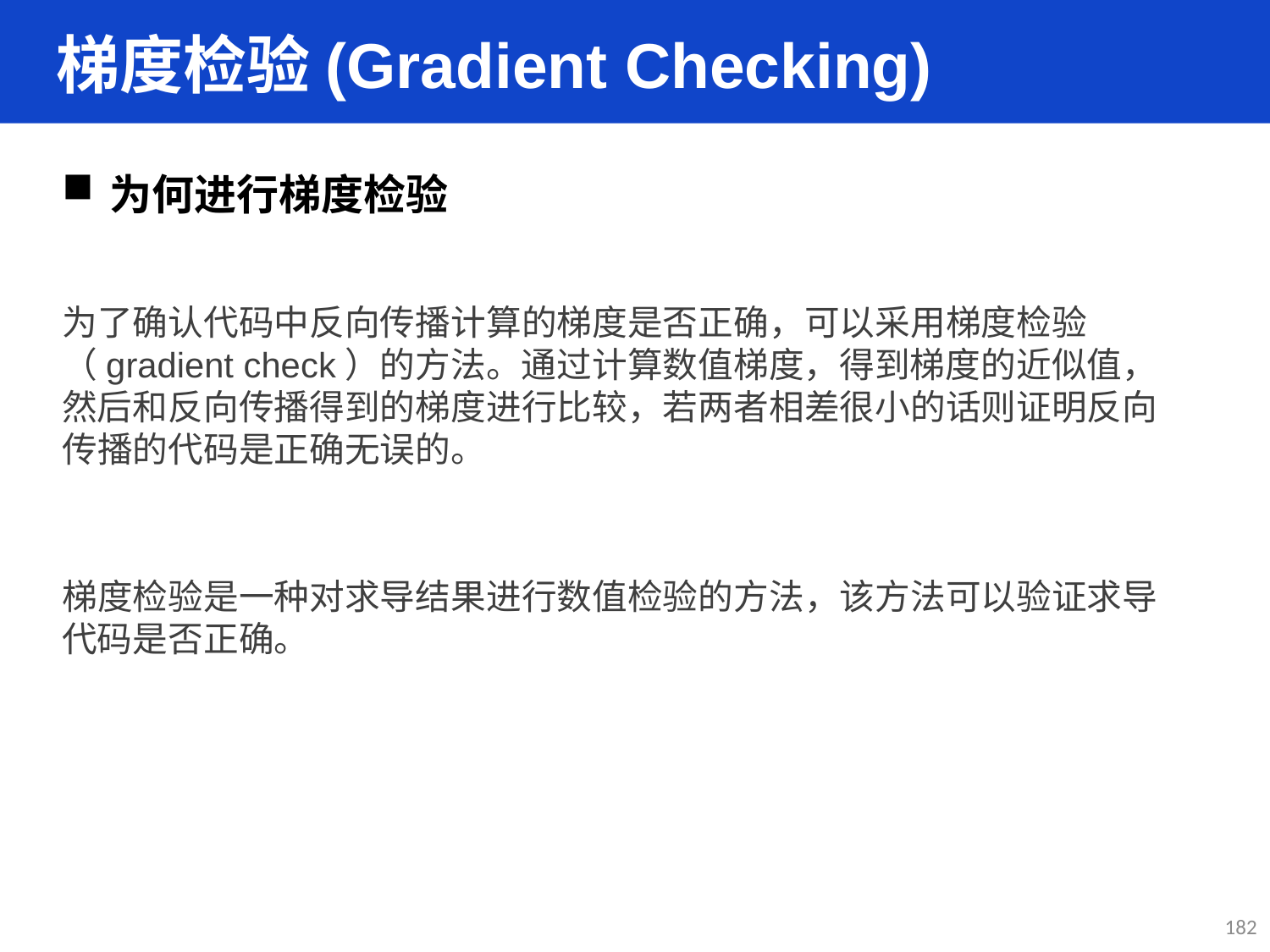

梯度检验(Gradient Checking)
为何进行梯度检验
为了确认代码中反向传播计算的梯度是否正确，可以采用梯度检验（gradient check）的方法。通过计算数值梯度，得到梯度的近似值，然后和反向传播得到的梯度进行比较，若两者相差很小的话则证明反向传播的代码是正确无误的。
梯度检验是一种对求导结果进行数值检验的方法，该方法可以验证求导代码是否正确。
182